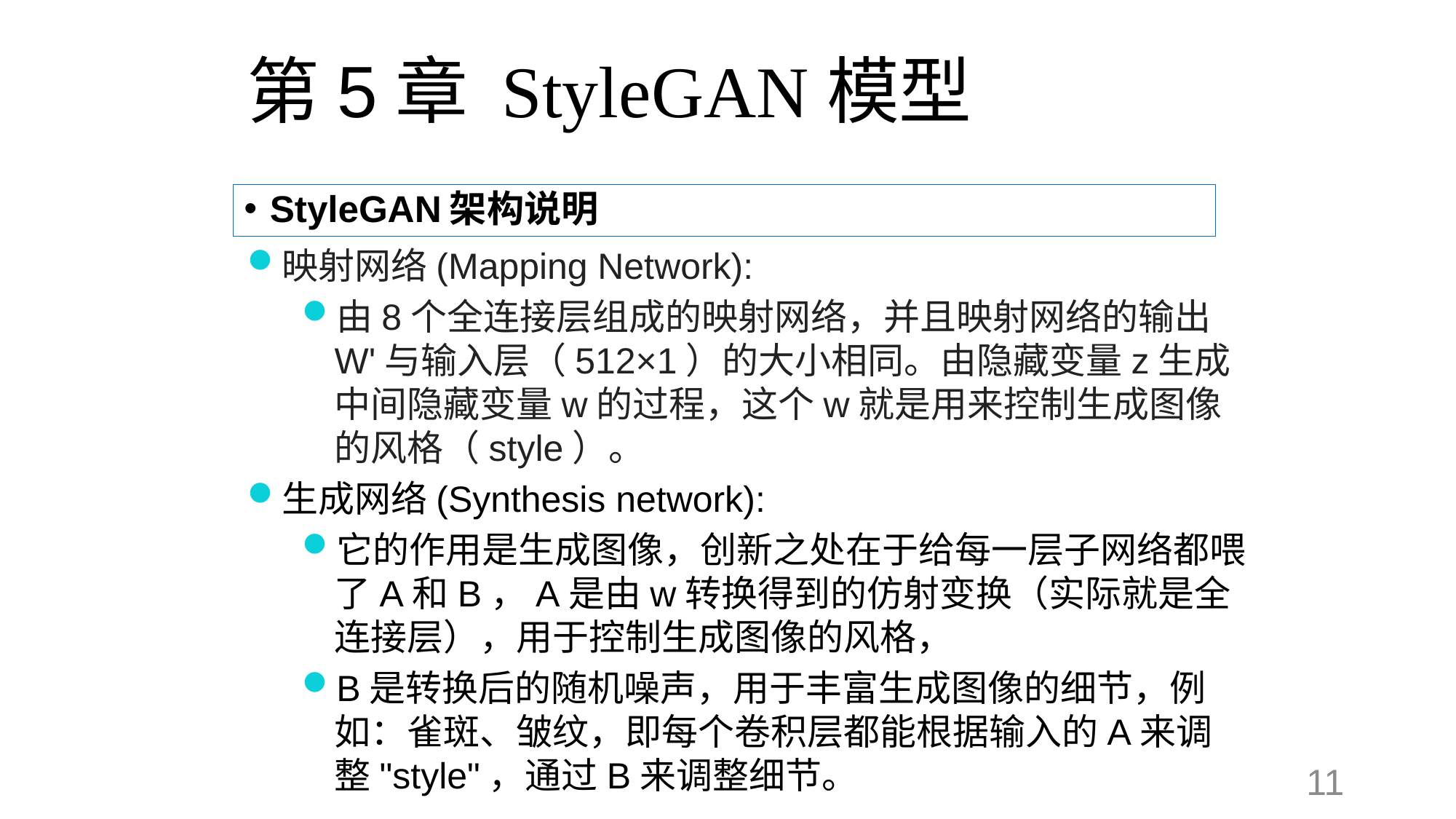

# 第5章 StyleGAN模型
StyleGAN架构说明
映射网络(Mapping Network):
由8个全连接层组成的映射网络，并且映射网络的输出W'与输入层（512×1）的大小相同。由隐藏变量z生成中间隐藏变量w的过程，这个w就是用来控制生成图像的风格（style）。
生成网络(Synthesis network):
它的作用是生成图像，创新之处在于给每一层子网络都喂了A和B，A是由w转换得到的仿射变换（实际就是全连接层），用于控制生成图像的风格，
B是转换后的随机噪声，用于丰富生成图像的细节，例如：雀斑、皱纹，即每个卷积层都能根据输入的A来调整"style"，通过B来调整细节。
11